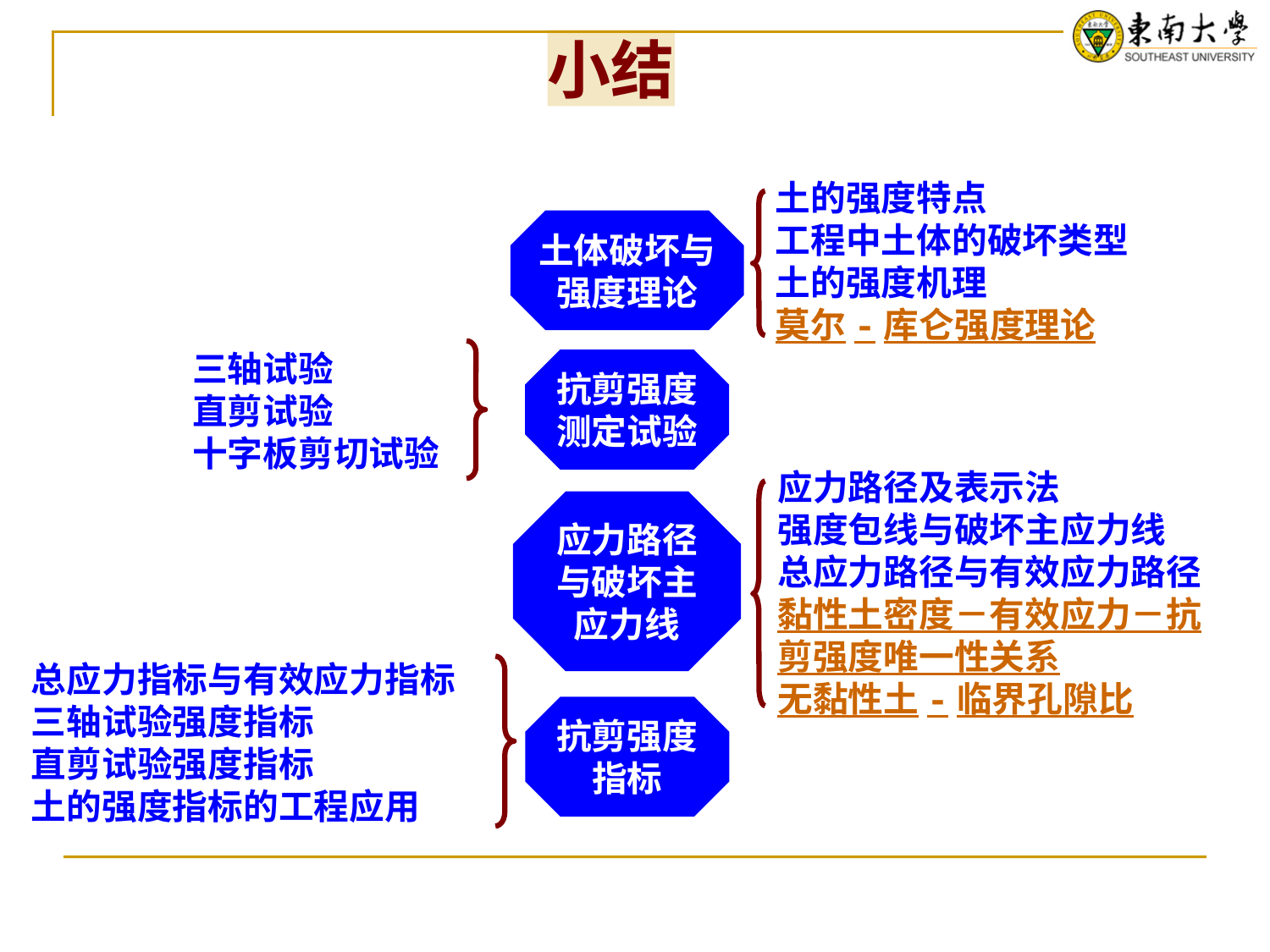

小结
土的强度特点
工程中土体的破坏类型
土的强度机理
莫尔-库仑强度理论

土体破坏与强度理论

三轴试验
直剪试验
十字板剪切试验
抗剪强度测定试验
应力路径及表示法
强度包线与破坏主应力线
总应力路径与有效应力路径
黏性土密度－有效应力－抗剪强度唯一性关系
无黏性土-临界孔隙比

应力路径与破坏主应力线

总应力指标与有效应力指标
三轴试验强度指标
直剪试验强度指标
土的强度指标的工程应用
抗剪强度
指标